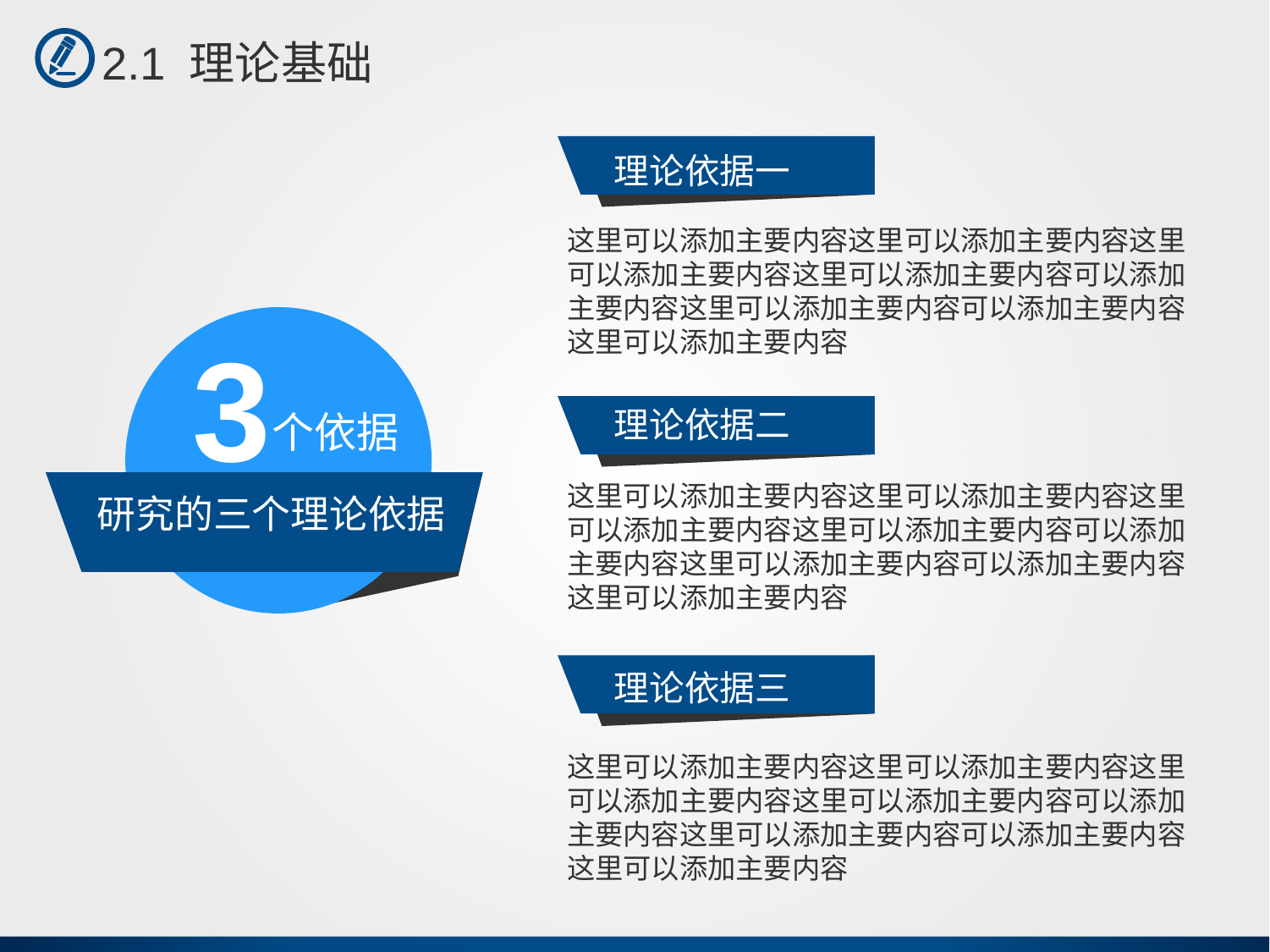

2.1 理论基础

理论依据一
这里可以添加主要内容这里可以添加主要内容这里可以添加主要内容这里可以添加主要内容可以添加主要内容这里可以添加主要内容可以添加主要内容这里可以添加主要内容

3
理论依据二

个依据

这里可以添加主要内容这里可以添加主要内容这里可以添加主要内容这里可以添加主要内容可以添加主要内容这里可以添加主要内容可以添加主要内容这里可以添加主要内容
研究的三个理论依据

理论依据三
这里可以添加主要内容这里可以添加主要内容这里可以添加主要内容这里可以添加主要内容可以添加主要内容这里可以添加主要内容可以添加主要内容这里可以添加主要内容